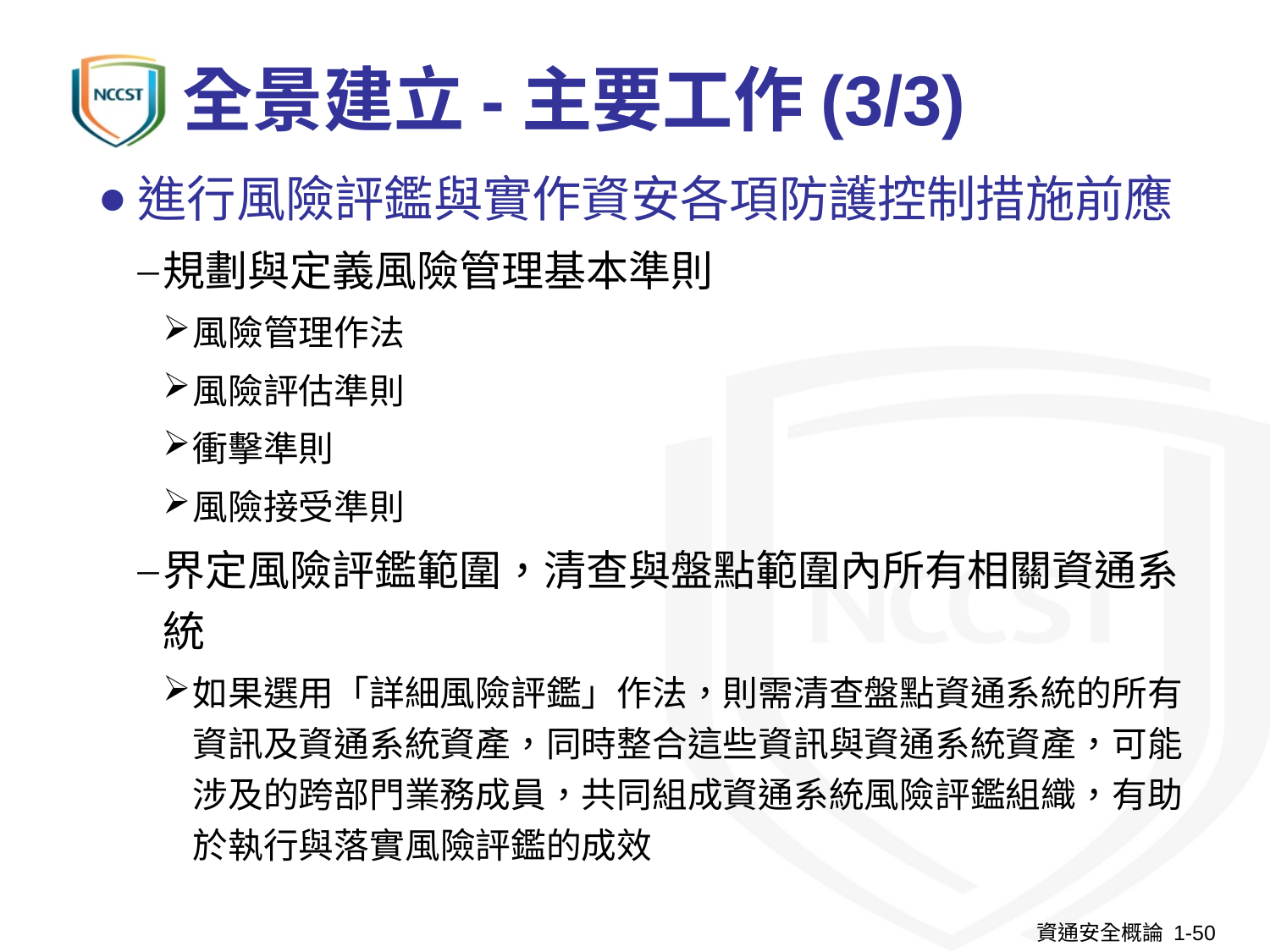

# 全景建立-主要工作(3/3)
進行風險評鑑與實作資安各項防護控制措施前應
規劃與定義風險管理基本準則
風險管理作法
風險評估準則
衝擊準則
風險接受準則
界定風險評鑑範圍，清查與盤點範圍內所有相關資通系統
如果選用「詳細風險評鑑」作法，則需清查盤點資通系統的所有資訊及資通系統資產，同時整合這些資訊與資通系統資產，可能涉及的跨部門業務成員，共同組成資通系統風險評鑑組織，有助於執行與落實風險評鑑的成效